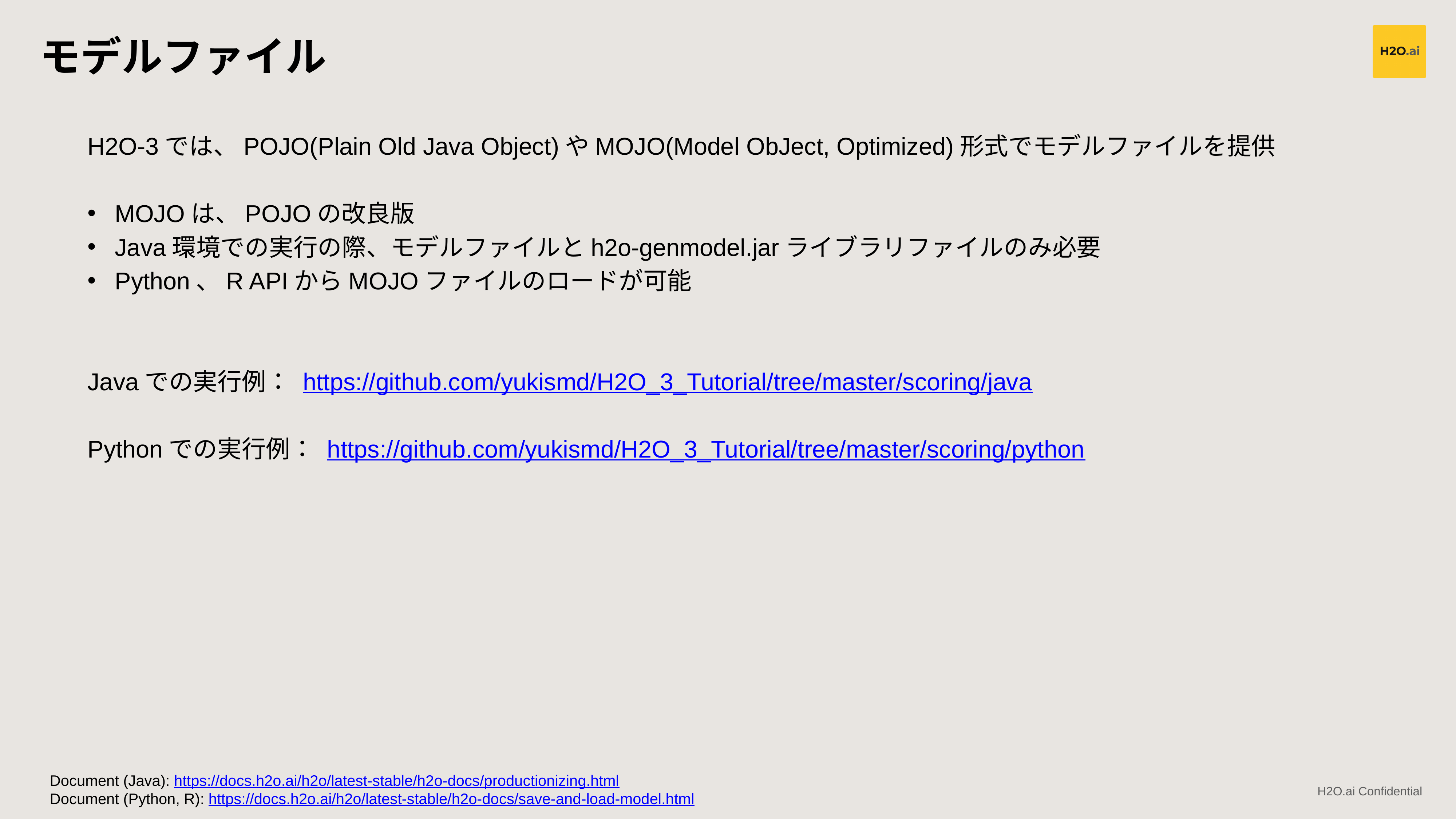

モデルファイル
H2O-3では、POJO(Plain Old Java Object)やMOJO(Model ObJect, Optimized)形式でモデルファイルを提供

MOJOは、POJOの改良版
Java環境での実行の際、モデルファイルとh2o-genmodel.jarライブラリファイルのみ必要
Python、R APIからMOJOファイルのロードが可能

Javaでの実行例： https://github.com/yukismd/H2O_3_Tutorial/tree/master/scoring/java

Pythonでの実行例： https://github.com/yukismd/H2O_3_Tutorial/tree/master/scoring/python

Document (Java): https://docs.h2o.ai/h2o/latest-stable/h2o-docs/productionizing.html
Document (Python, R): https://docs.h2o.ai/h2o/latest-stable/h2o-docs/save-and-load-model.html